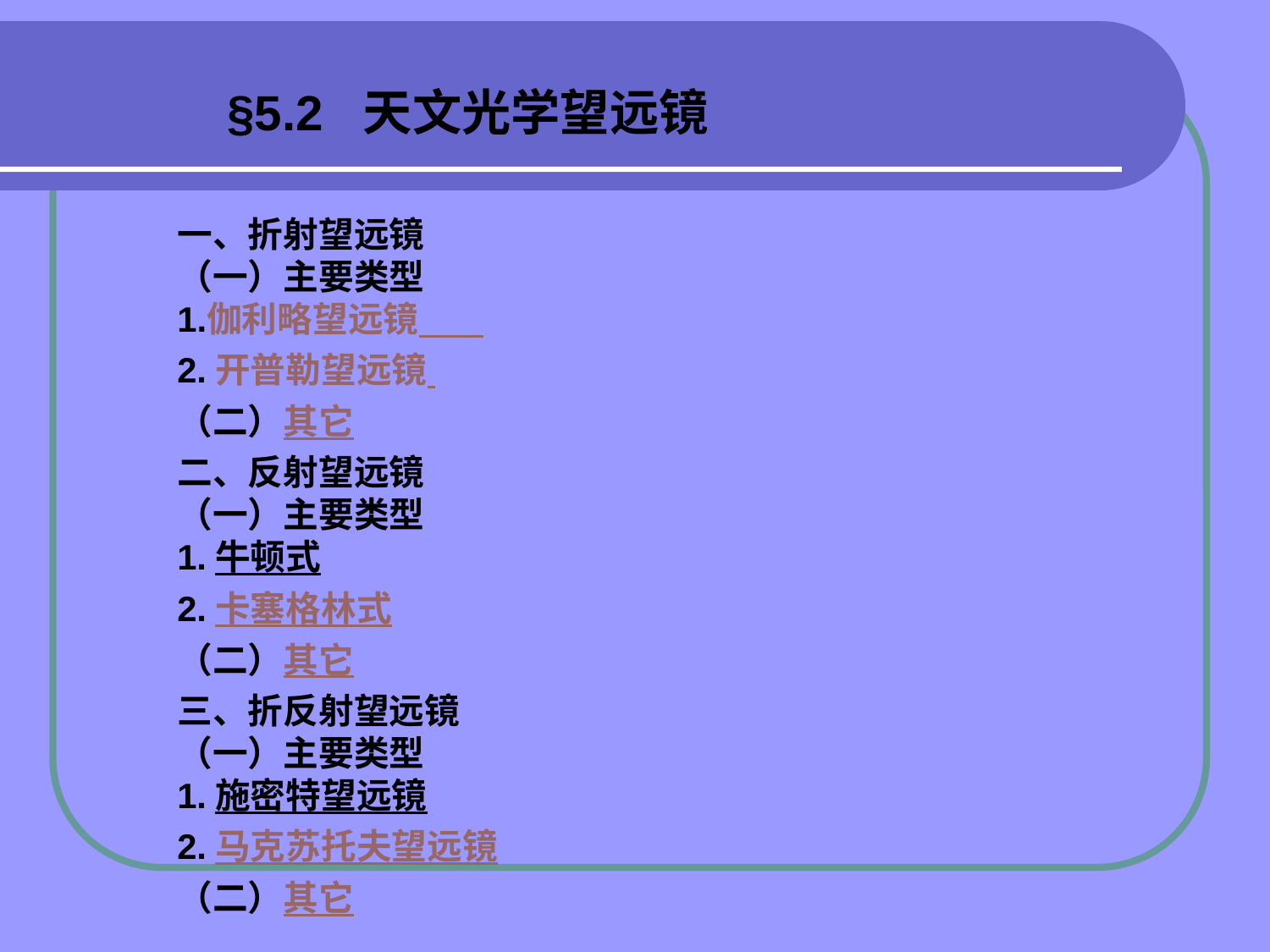

§5.2  天文光学望远镜
一、折射望远镜
（一）主要类型
1.伽利略望远镜
2.开普勒望远镜
（二）其它
二、反射望远镜
（一）主要类型
1.牛顿式
2.卡塞格林式
（二）其它
三、折反射望远镜
（一）主要类型
1.施密特望远镜
2.马克苏托夫望远镜
（二）其它